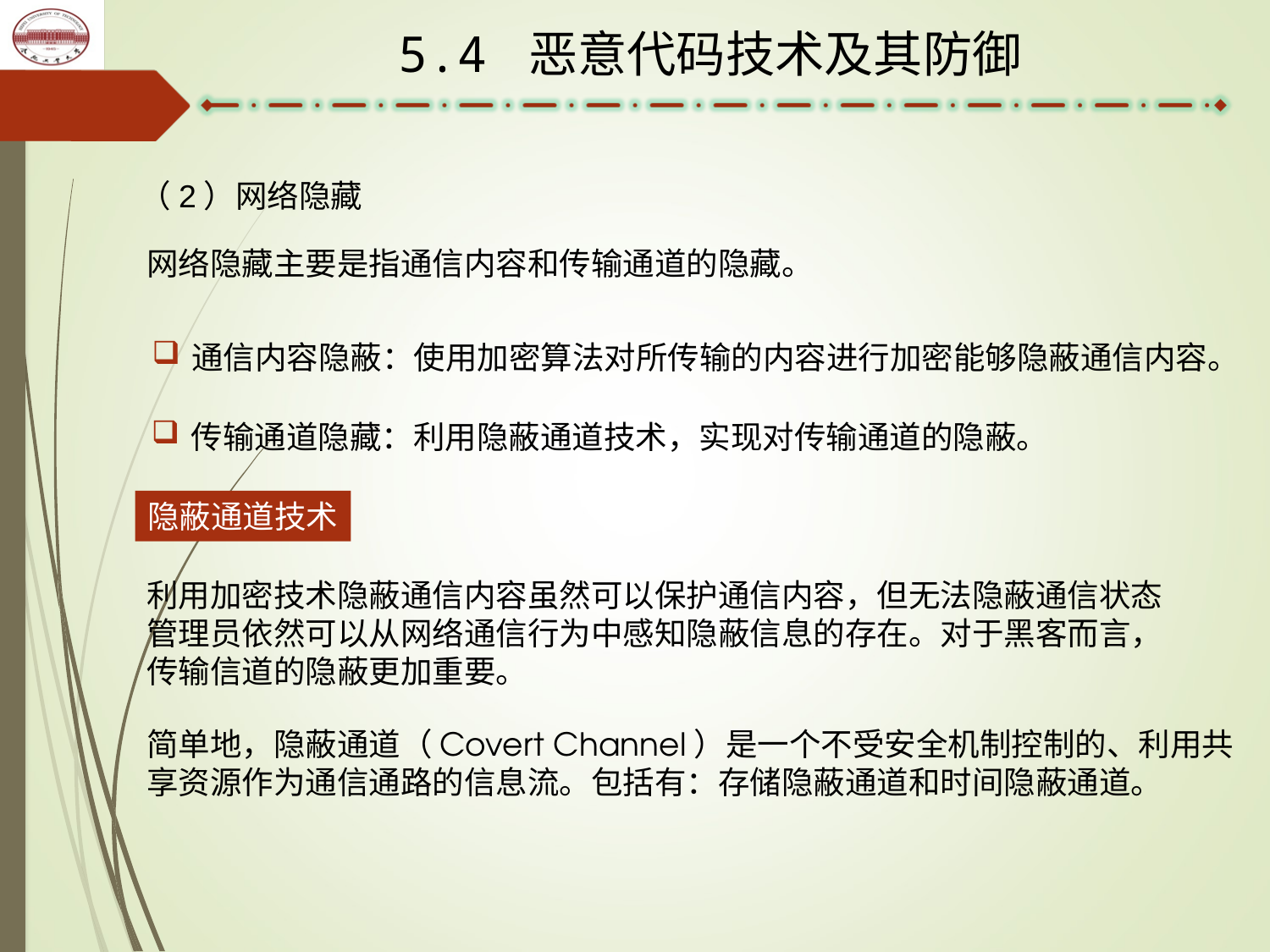

5.4 恶意代码技术及其防御
（2）网络隐藏
网络隐藏主要是指通信内容和传输通道的隐藏。
通信内容隐蔽：使用加密算法对所传输的内容进行加密能够隐蔽通信内容。
传输通道隐藏：利用隐蔽通道技术，实现对传输通道的隐蔽。
隐蔽通道技术
利用加密技术隐蔽通信内容虽然可以保护通信内容，但无法隐蔽通信状态管理员依然可以从网络通信行为中感知隐蔽信息的存在。对于黑客而言，传输信道的隐蔽更加重要。
简单地，隐蔽通道（Covert Channel）是一个不受安全机制控制的、利用共享资源作为通信通路的信息流。包括有：存储隐蔽通道和时间隐蔽通道。